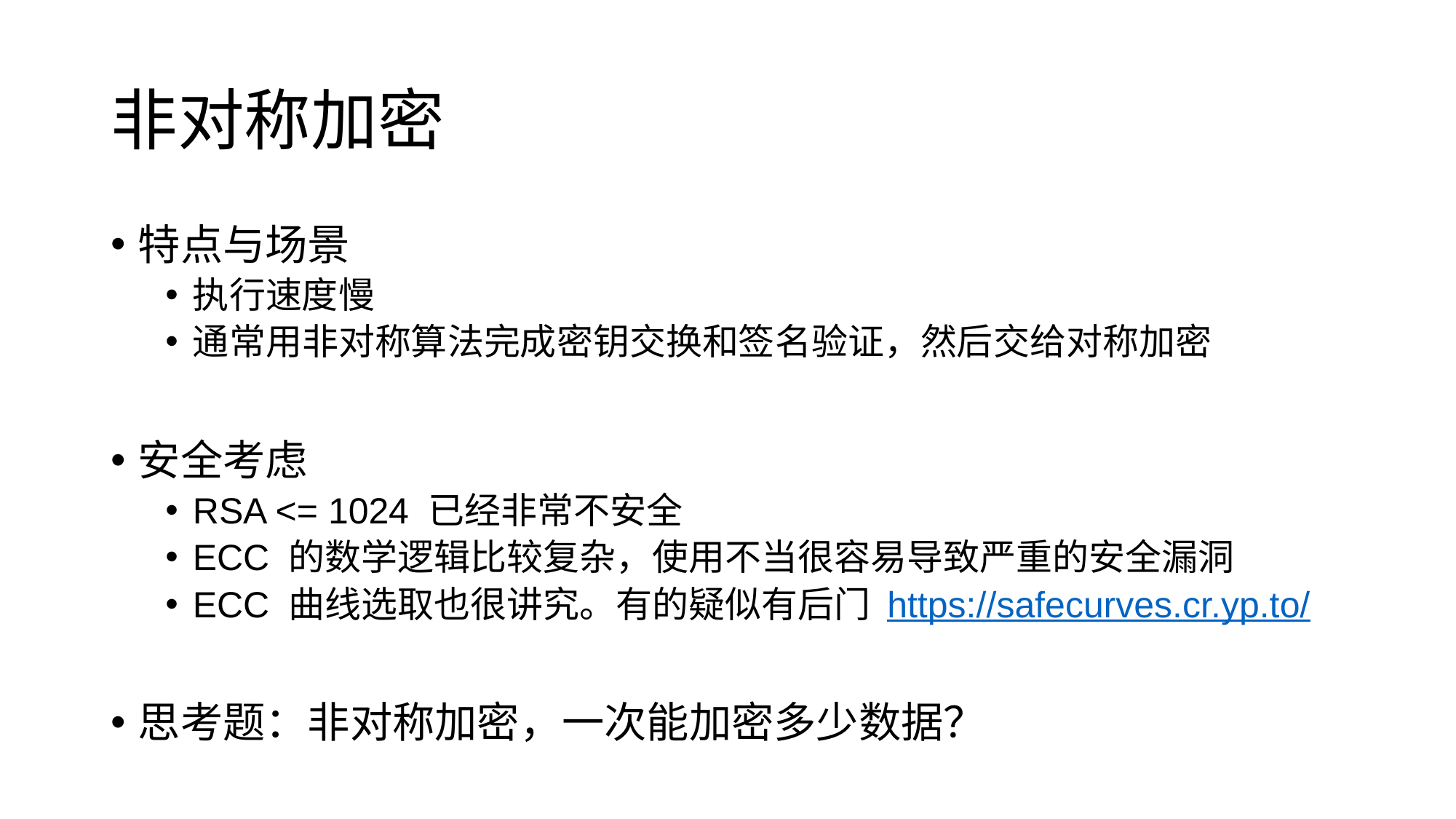

# 非对称加密
特点与场景
执行速度慢
通常用非对称算法完成密钥交换和签名验证，然后交给对称加密

安全考虑
RSA <= 1024 已经非常不安全
ECC 的数学逻辑比较复杂，使用不当很容易导致严重的安全漏洞
ECC 曲线选取也很讲究。有的疑似有后门 https://safecurves.cr.yp.to/

思考题：非对称加密，一次能加密多少数据？